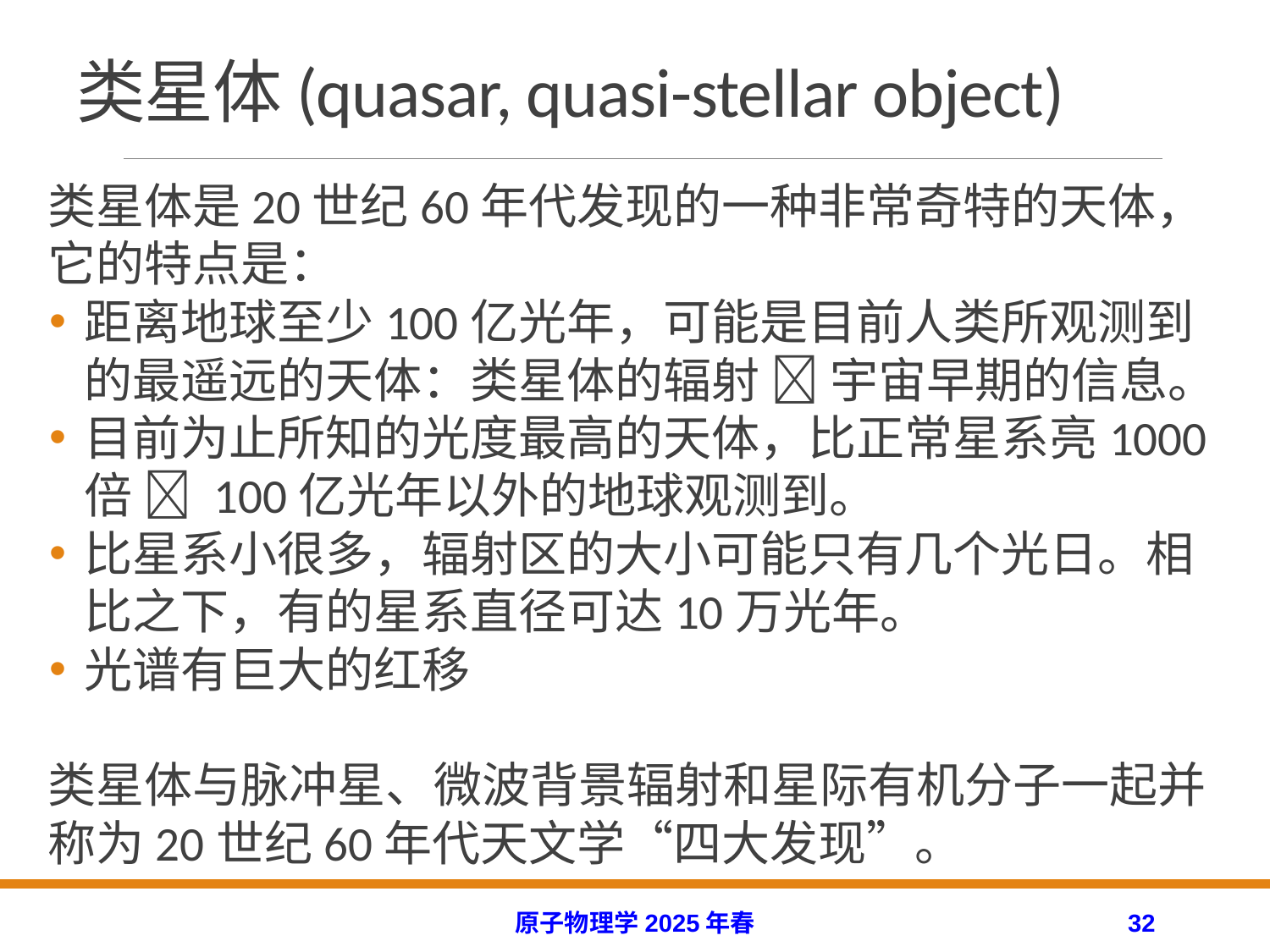

# 类星体(quasar, quasi-stellar object)
类星体是20世纪60年代发现的一种非常奇特的天体，它的特点是：
距离地球至少100亿光年，可能是目前人类所观测到的最遥远的天体：类星体的辐射 ⇐ 宇宙早期的信息。
目前为止所知的光度最高的天体，比正常星系亮1000倍 ⇒ 100亿光年以外的地球观测到。
比星系小很多，辐射区的大小可能只有几个光日。相比之下，有的星系直径可达10万光年。
光谱有巨大的红移

类星体与脉冲星、微波背景辐射和星际有机分子一起并称为20世纪60年代天文学“四大发现”。
原子物理学2025年春
32